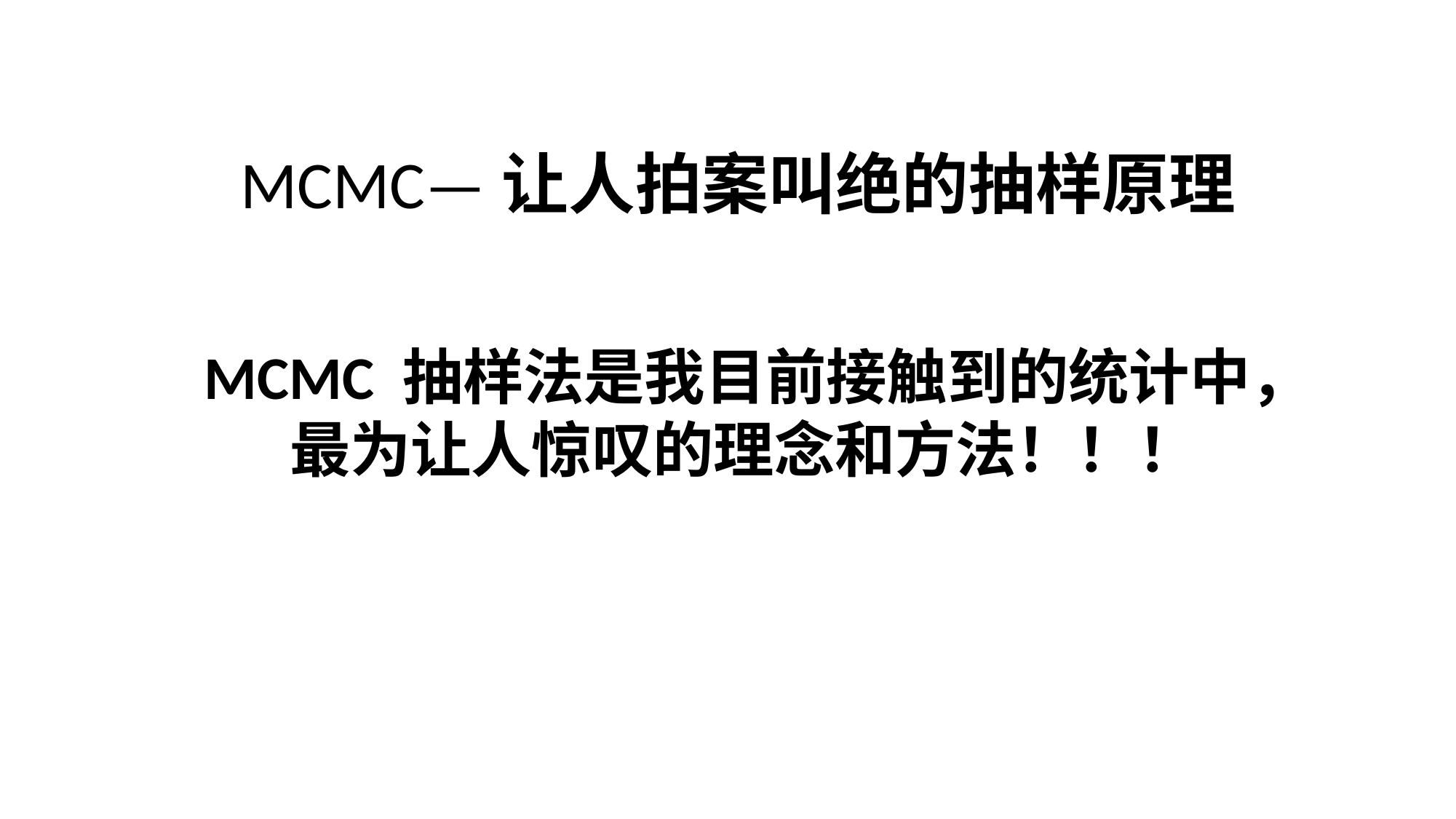

# MCMC—让人拍案叫绝的抽样原理
  MCMC 抽样法是我目前接触到的统计中，
最为让人惊叹的理念和方法！！！